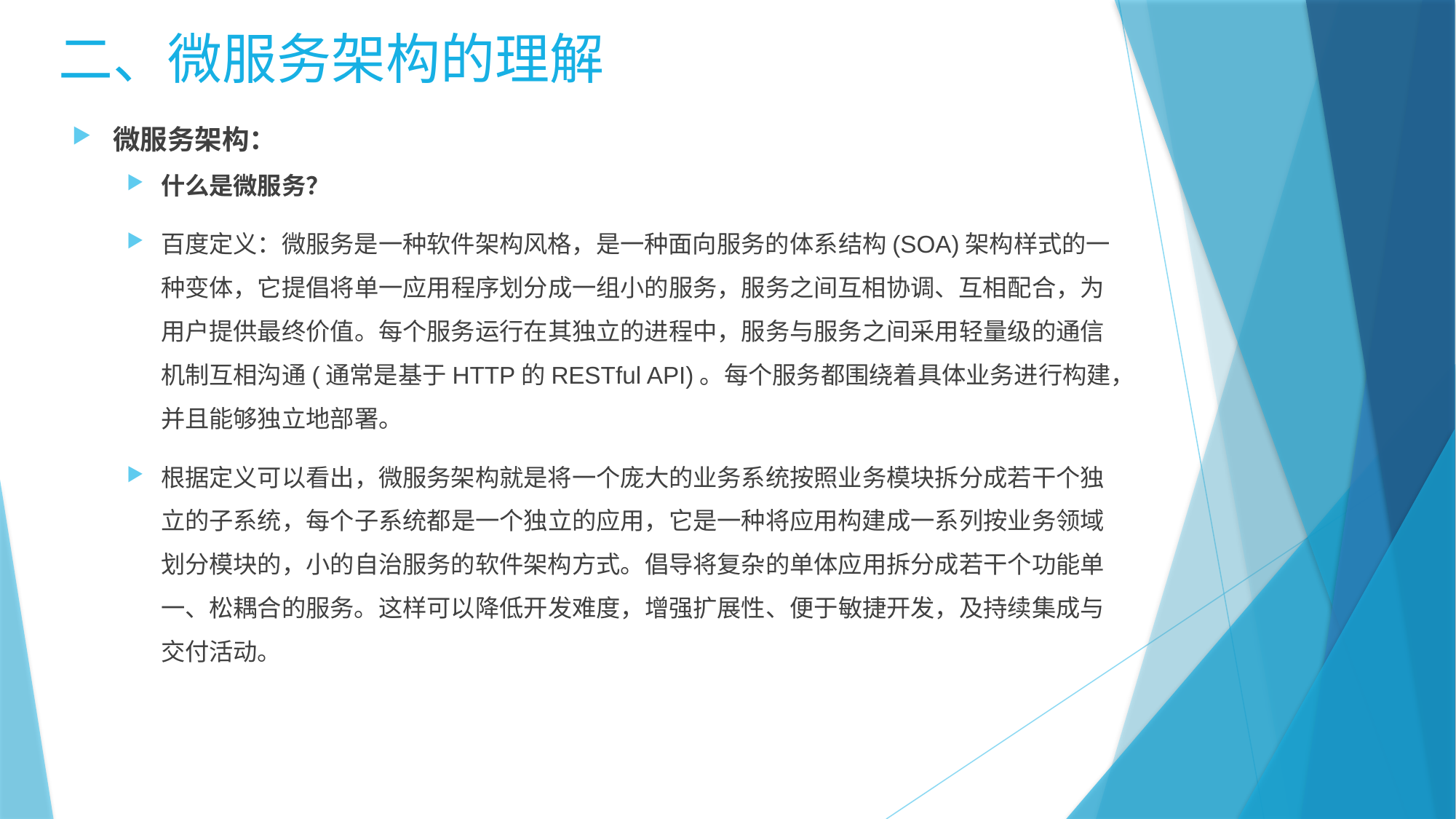

二、微服务架构的理解
微服务架构：
什么是微服务？
百度定义：微服务是一种软件架构风格，是一种面向服务的体系结构(SOA)架构样式的一种变体，它提倡将单一应用程序划分成一组小的服务，服务之间互相协调、互相配合，为用户提供最终价值。每个服务运行在其独立的进程中，服务与服务之间采用轻量级的通信机制互相沟通(通常是基于HTTP的RESTful API)。每个服务都围绕着具体业务进行构建，并且能够独立地部署。
根据定义可以看出，微服务架构就是将一个庞大的业务系统按照业务模块拆分成若干个独立的子系统，每个子系统都是一个独立的应用，它是一种将应用构建成一系列按业务领域划分模块的，小的自治服务的软件架构方式。倡导将复杂的单体应用拆分成若干个功能单一、松耦合的服务。这样可以降低开发难度，增强扩展性、便于敏捷开发，及持续集成与交付活动。